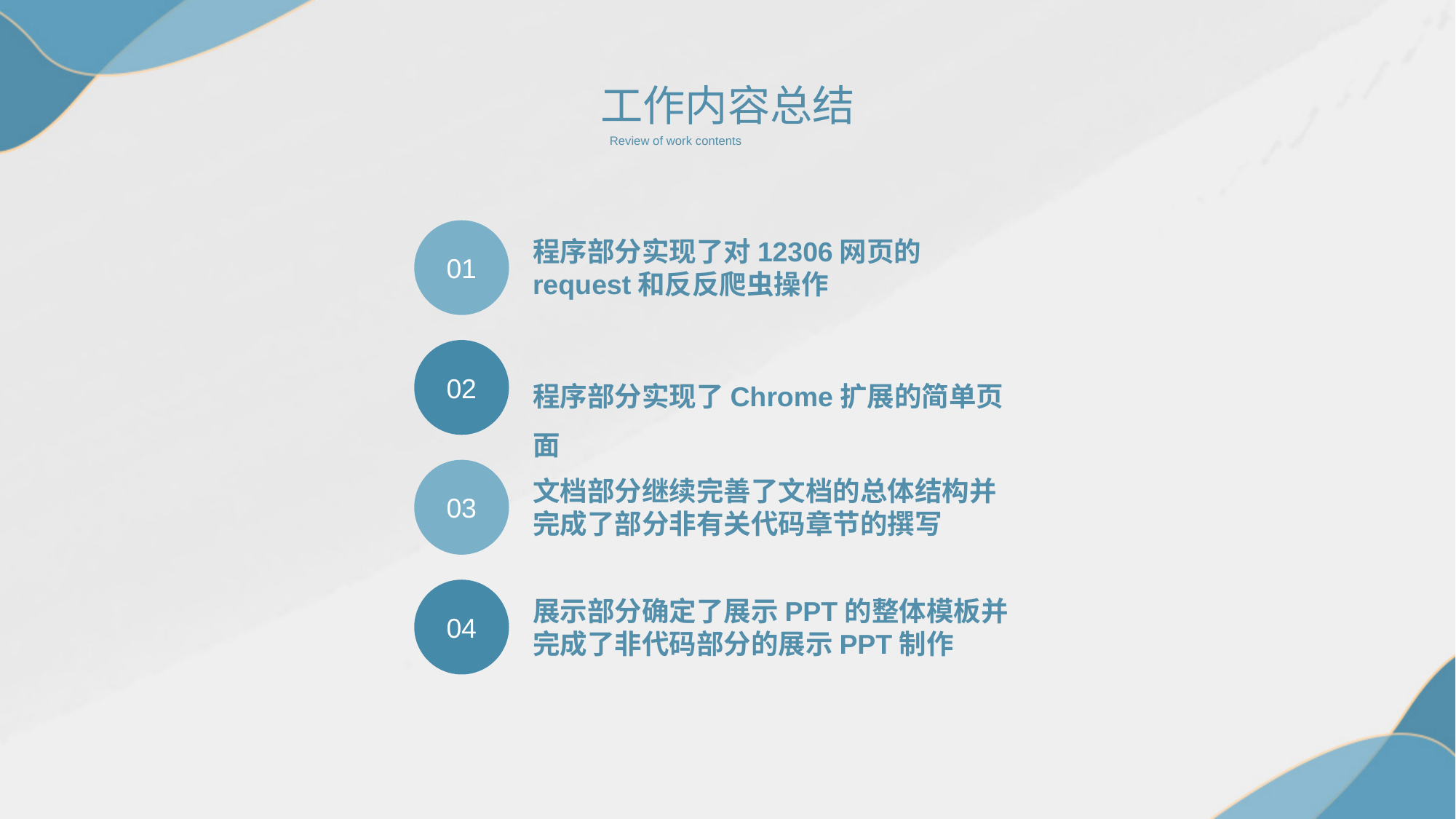

工作内容总结
Review of work contents
01
程序部分实现了对12306网页的request和反反爬虫操作
02
程序部分实现了Chrome扩展的简单页面
03
文档部分继续完善了文档的总体结构并完成了部分非有关代码章节的撰写
04
展示部分确定了展示PPT的整体模板并完成了非代码部分的展示PPT制作